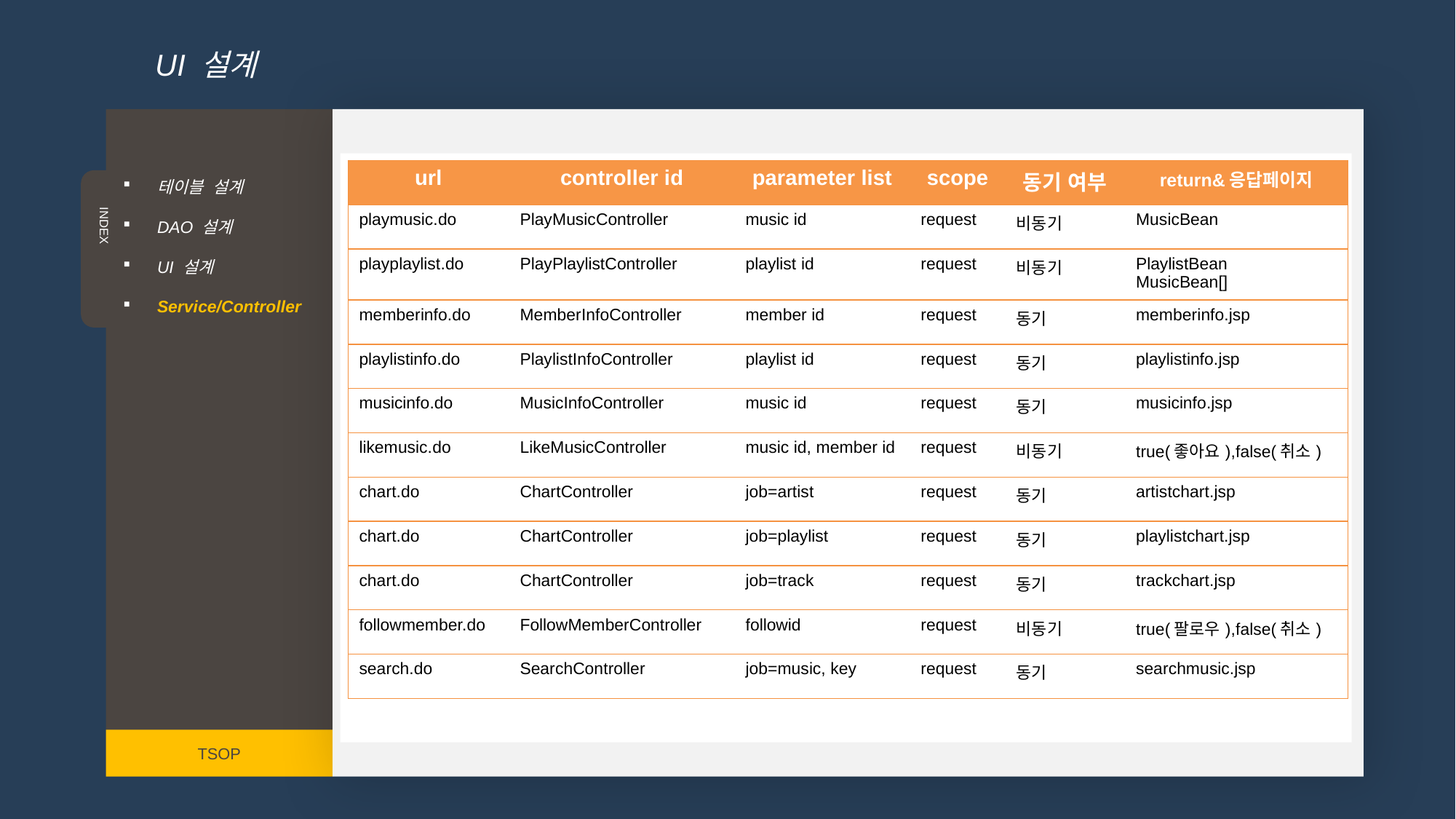

UI 설계
테이블  설계
DAO 설계
UI 설계
Service/Controller
INDEX

TSOP

| url | controller id | parameter list | scope | 동기 여부 | return&응답페이지 |
| --- | --- | --- | --- | --- | --- |
| playmusic.do | PlayMusicController | music id | request | 비동기 | MusicBean |
| playplaylist.do | PlayPlaylistController | playlist id | request | 비동기 | PlaylistBean MusicBean[] |
| memberinfo.do | MemberInfoController | member id | request | 동기 | memberinfo.jsp |
| playlistinfo.do | PlaylistInfoController | playlist id | request | 동기 | playlistinfo.jsp |
| musicinfo.do | MusicInfoController | music id | request | 동기 | musicinfo.jsp |
| likemusic.do | LikeMusicController | music id, member id | request | 비동기 | true(좋아요),false(취소) |
| chart.do | ChartController | job=artist | request | 동기 | artistchart.jsp |
| chart.do | ChartController | job=playlist | request | 동기 | playlistchart.jsp |
| chart.do | ChartController | job=track | request | 동기 | trackchart.jsp |
| followmember.do | FollowMemberController | followid | request | 비동기 | true(팔로우),false(취소) |
| search.do | SearchController | job=music, key | request | 동기 | searchmusic.jsp |